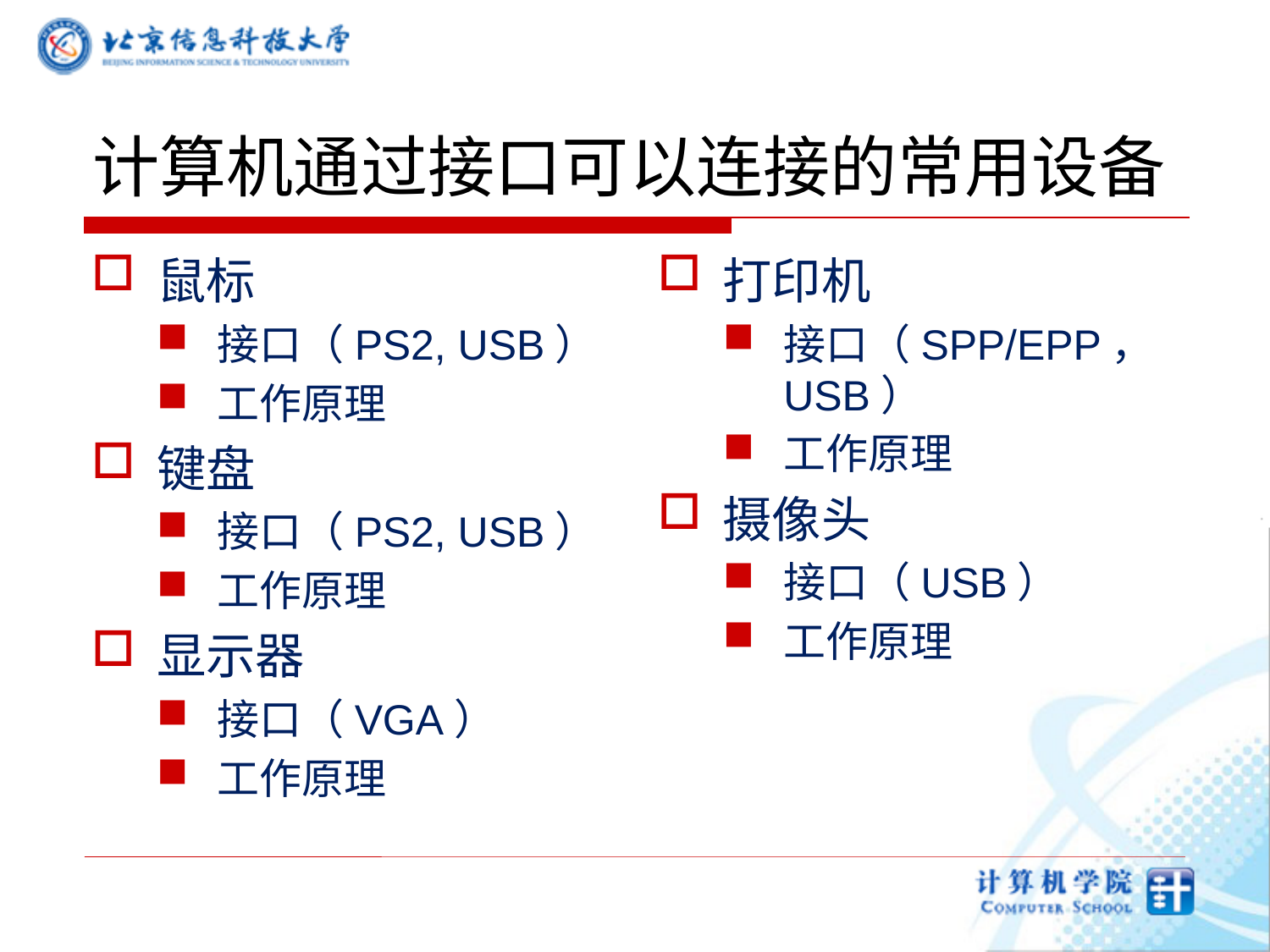

# 计算机通过接口可以连接的常用设备
鼠标
接口（PS2, USB）
工作原理
键盘
接口（PS2, USB）
工作原理
显示器
接口（VGA）
工作原理
打印机
接口（SPP/EPP，USB）
工作原理
摄像头
接口（USB）
工作原理